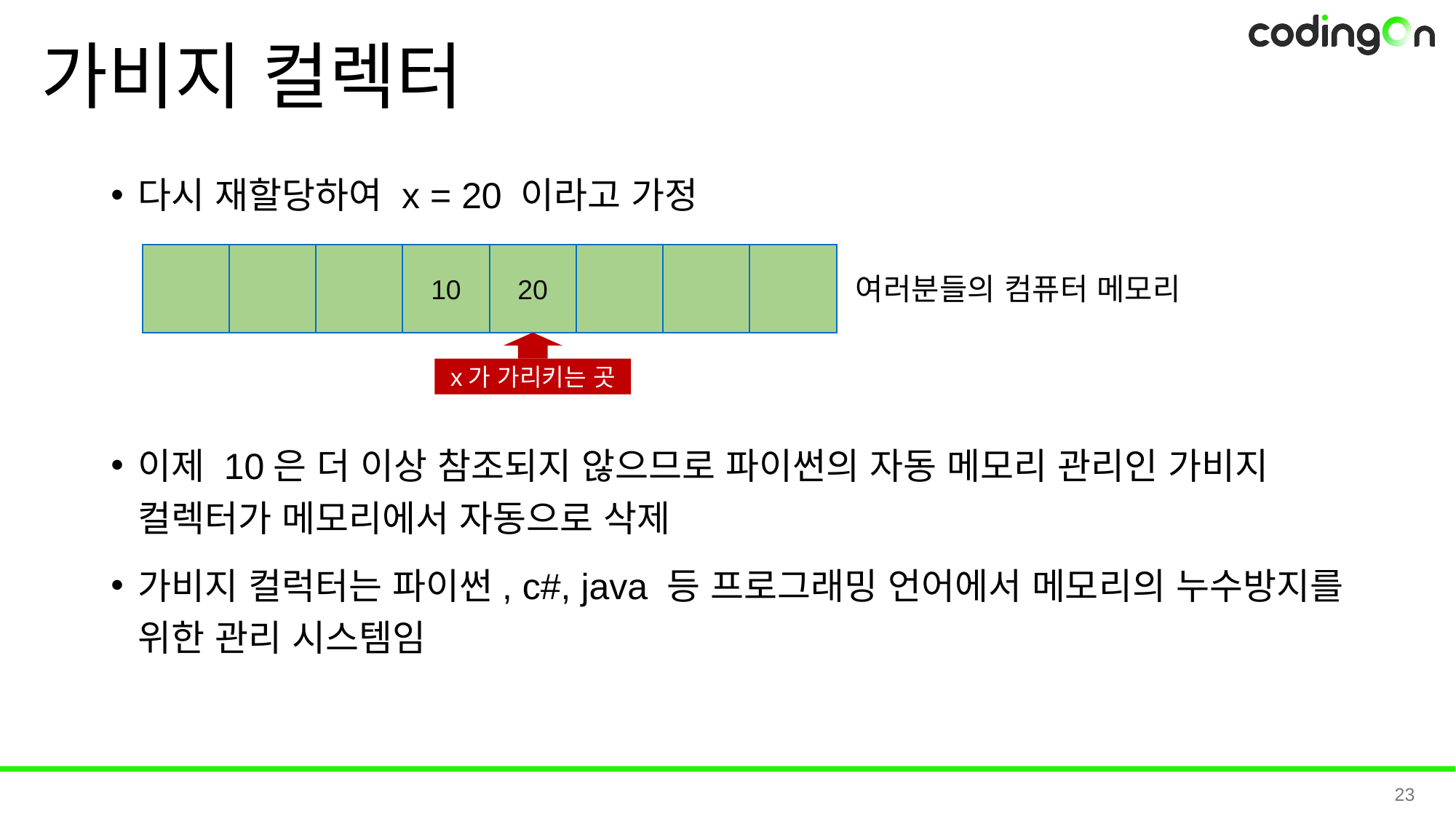

# 가비지 컬렉터
다시 재할당하여 x = 20 이라고 가정

이제 10은 더 이상 참조되지 않으므로 파이썬의 자동 메모리 관리인 가비지 컬렉터가 메모리에서 자동으로 삭제
가비지 컬럭터는 파이썬, c#, java 등 프로그래밍 언어에서 메모리의 누수방지를 위한 관리 시스템임

10
20

여러분들의 컴퓨터 메모리

x가 가리키는 곳
23